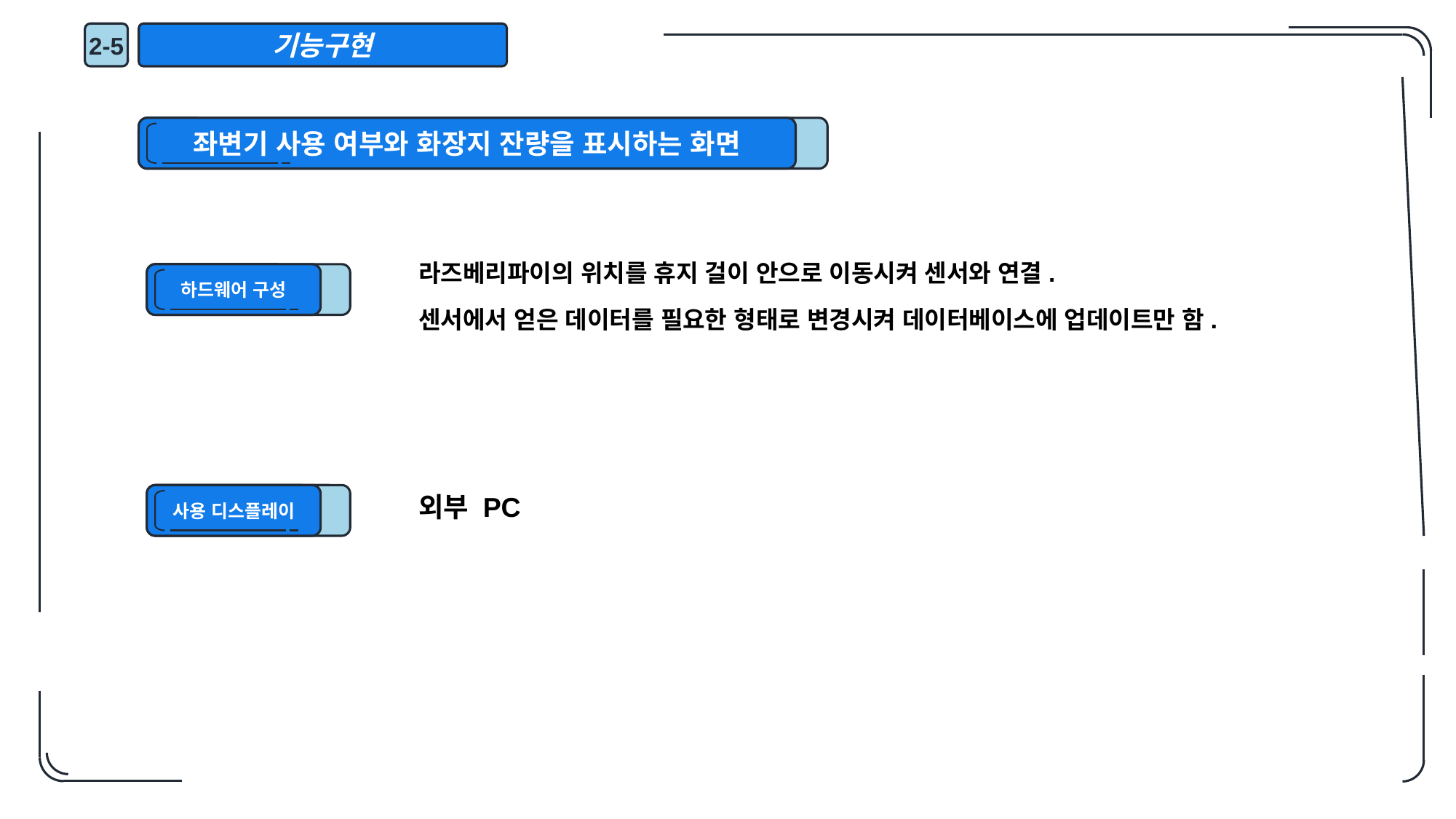

2-5
기능구현

좌변기 사용 여부와 화장지 잔량을 표시하는 화면

라즈베리파이의 위치를 휴지 걸이 안으로 이동시켜 센서와 연결.
센서에서 얻은 데이터를 필요한 형태로 변경시켜 데이터베이스에 업데이트만 함.

하드웨어 구성

외부 PC

사용 디스플레이